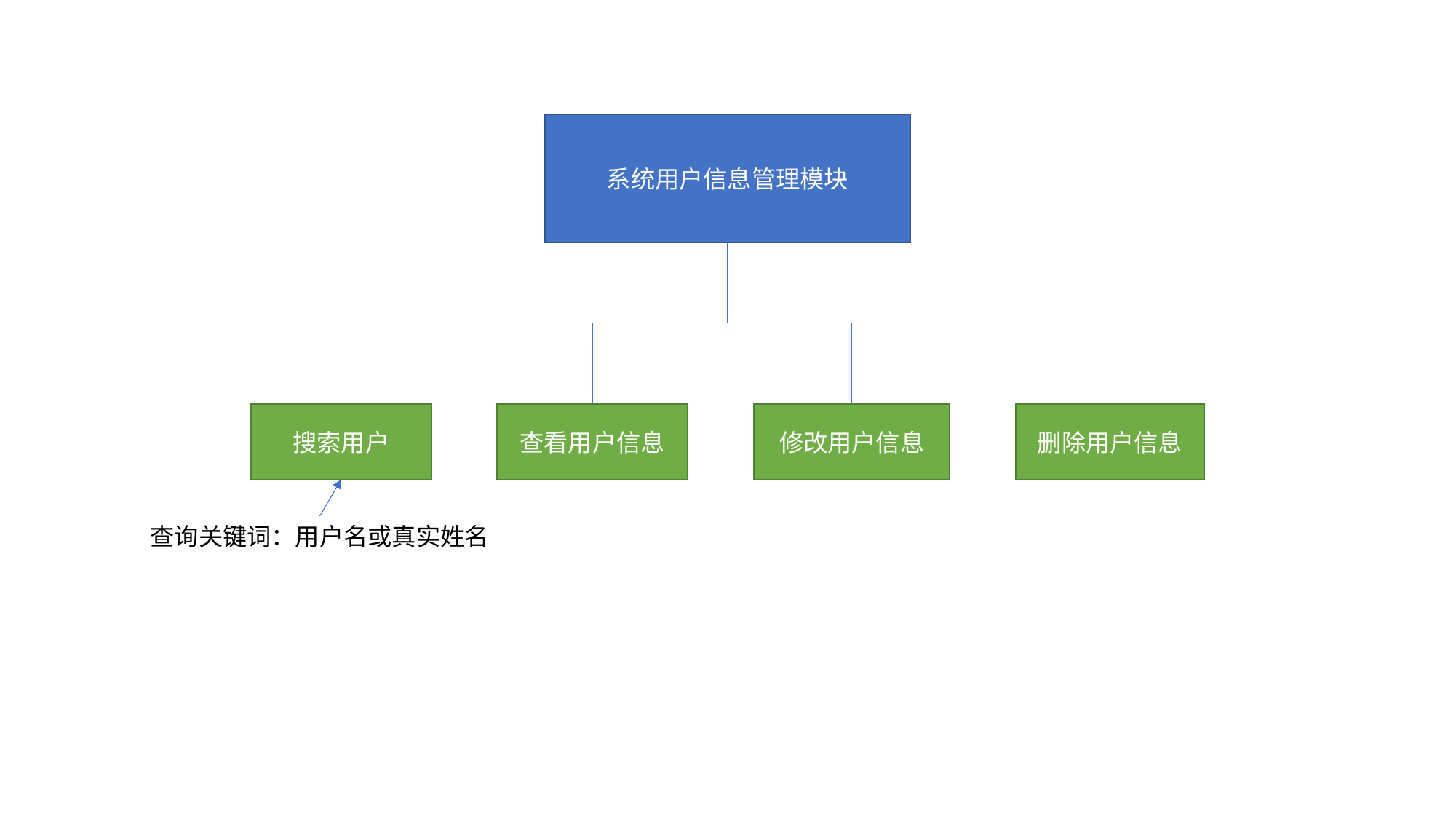

系统用户信息管理模块
搜索用户
修改用户信息
删除用户信息
查看用户信息
查询关键词：用户名或真实姓名